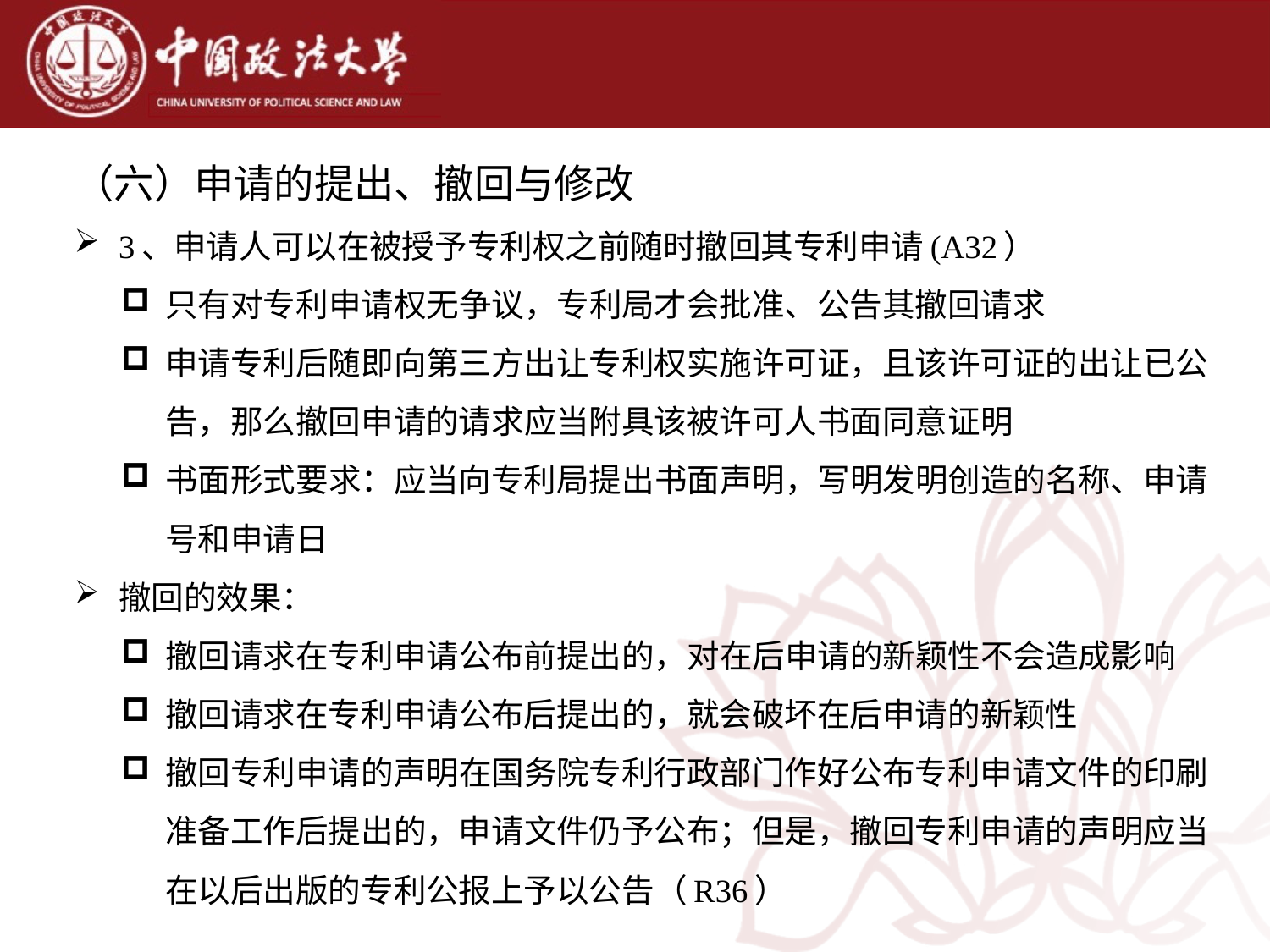

（六）申请的提出、撤回与修改
3、申请人可以在被授予专利权之前随时撤回其专利申请(A32）
只有对专利申请权无争议，专利局才会批准、公告其撤回请求
申请专利后随即向第三方出让专利权实施许可证，且该许可证的出让已公告，那么撤回申请的请求应当附具该被许可人书面同意证明
书面形式要求：应当向专利局提出书面声明，写明发明创造的名称、申请号和申请日
撤回的效果：
撤回请求在专利申请公布前提出的，对在后申请的新颖性不会造成影响
撤回请求在专利申请公布后提出的，就会破坏在后申请的新颖性
撤回专利申请的声明在国务院专利行政部门作好公布专利申请文件的印刷准备工作后提出的，申请文件仍予公布；但是，撤回专利申请的声明应当在以后出版的专利公报上予以公告（R36）